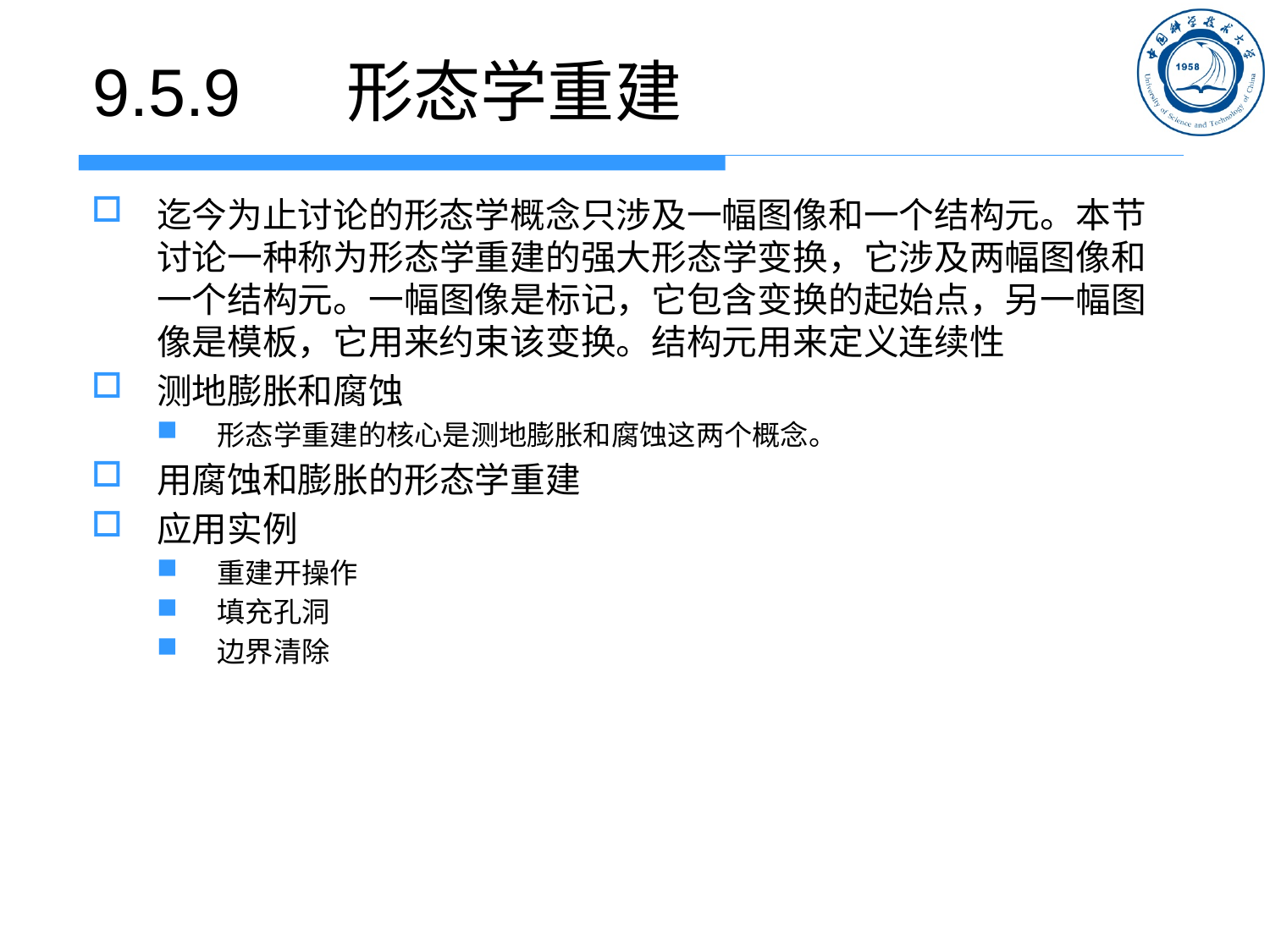

# 9.5.9	形态学重建
迄今为止讨论的形态学概念只涉及一幅图像和一个结构元。本节讨论一种称为形态学重建的强大形态学变换，它涉及两幅图像和一个结构元。一幅图像是标记，它包含变换的起始点，另一幅图像是模板，它用来约束该变换。结构元用来定义连续性
测地膨胀和腐蚀
形态学重建的核心是测地膨胀和腐蚀这两个概念。
用腐蚀和膨胀的形态学重建
应用实例
重建开操作
填充孔洞
边界清除